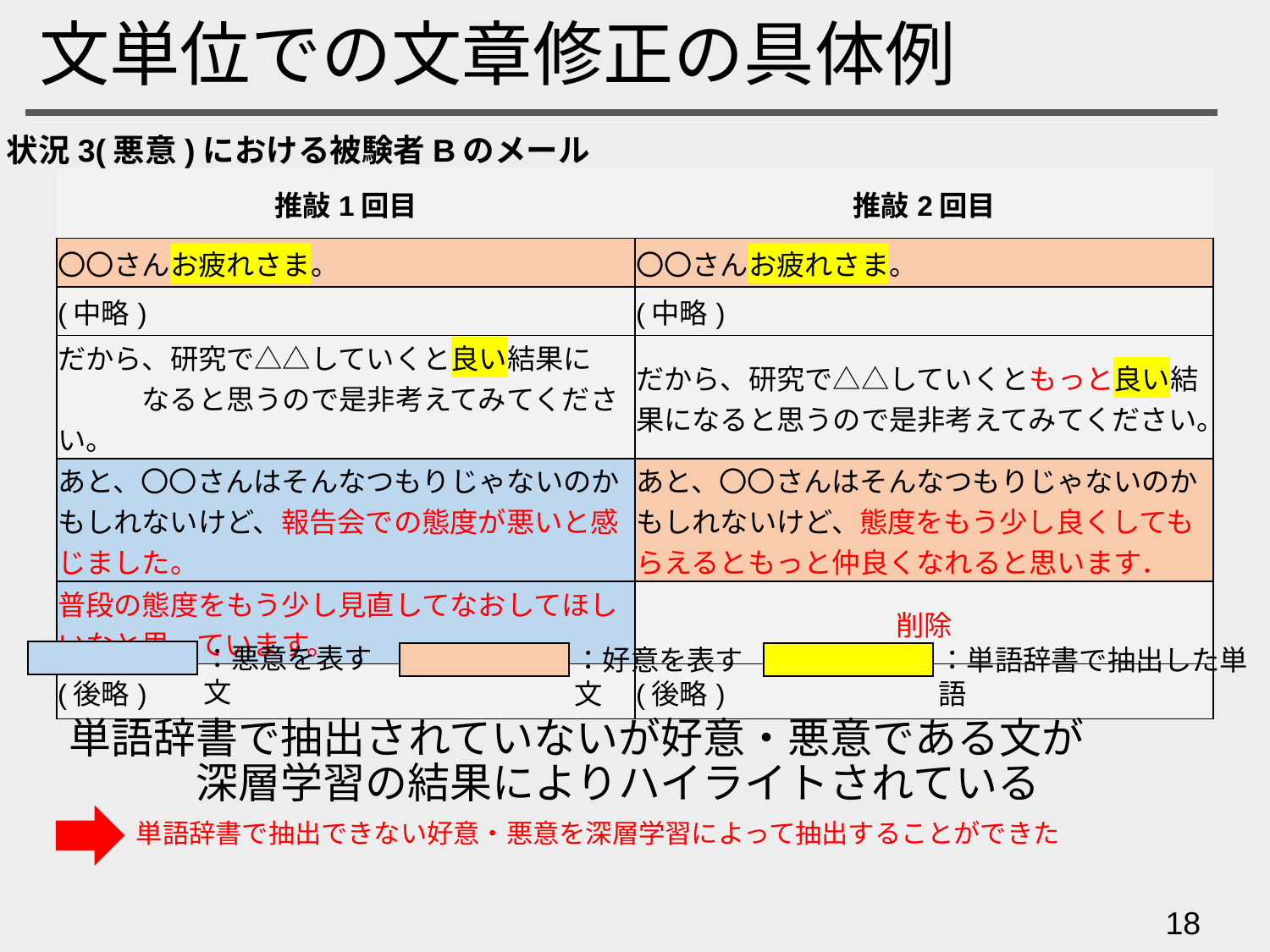

# 文単位での文章修正の具体例
状況3(悪意)における被験者Bのメール
| 推敲1回目 | 推敲2回目 |
| --- | --- |
| 〇〇さんお疲れさま。 | 〇〇さんお疲れさま。 |
| (中略) | (中略) |
| だから、研究で△△していくと良い結果に　　　　なると思うので是非考えてみてください。 | だから、研究で△△していくともっと良い結果になると思うので是非考えてみてください。 |
| あと、〇〇さんはそんなつもりじゃないのかもしれないけど、報告会での態度が悪いと感じました。 | あと、〇〇さんはそんなつもりじゃないのかもしれないけど、態度をもう少し良くしてもらえるともっと仲良くなれると思います． |
| 普段の態度をもう少し見直してなおしてほしいなと思っています。 | 削除 |
| (後略) | (後略) |
：悪意を表す文

：好意を表す文

：単語辞書で抽出した単語

単語辞書で抽出されていないが好意・悪意である文が　　　　　深層学習の結果によりハイライトされている

単語辞書で抽出できない好意・悪意を深層学習によって抽出することができた
18